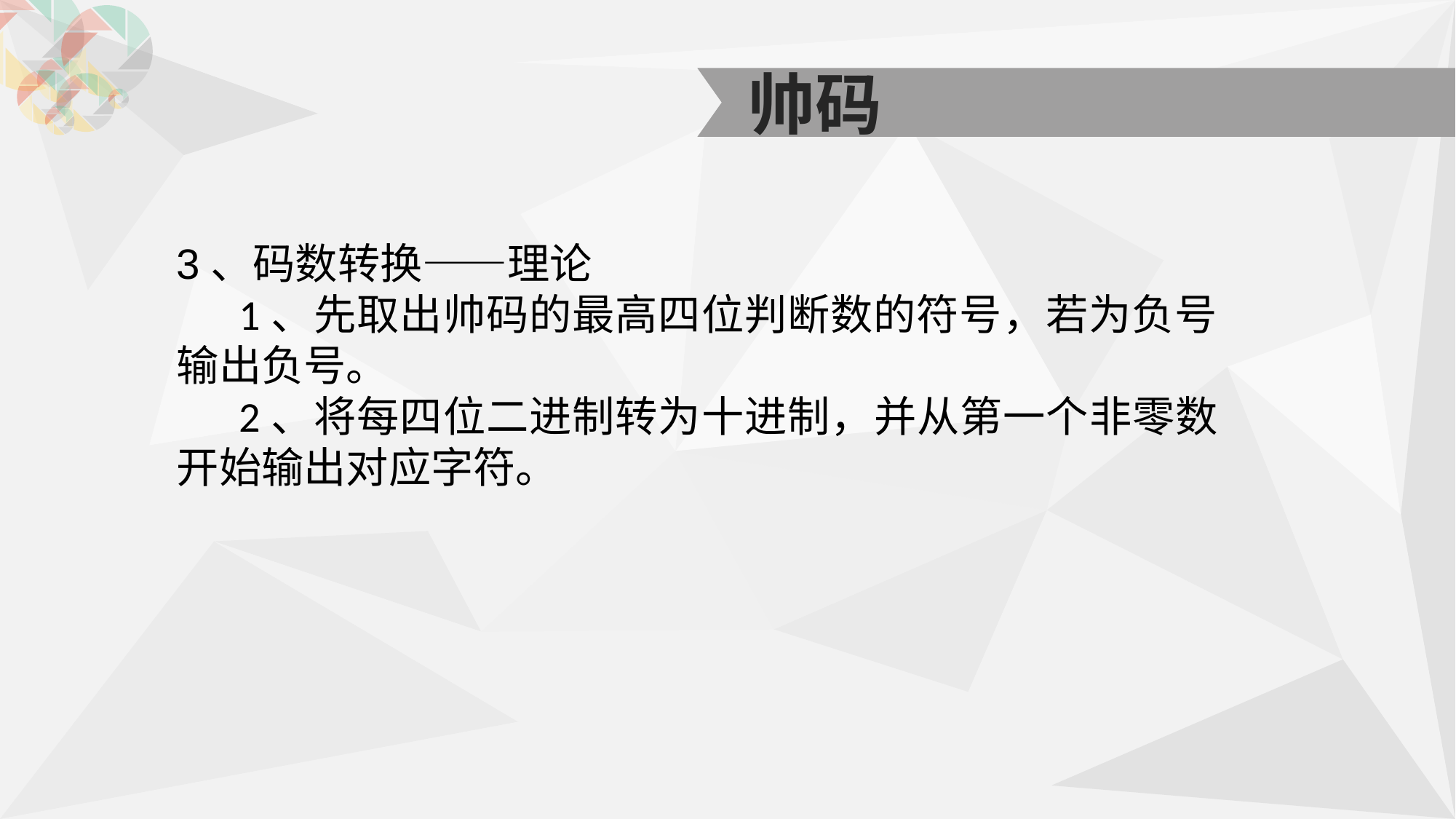

帅码

3、码数转换——理论
      1、先取出帅码的最高四位判断数的符号，若为负号输出负号。
      2、将每四位二进制转为十进制，并从第一个非零数开始输出对应字符。